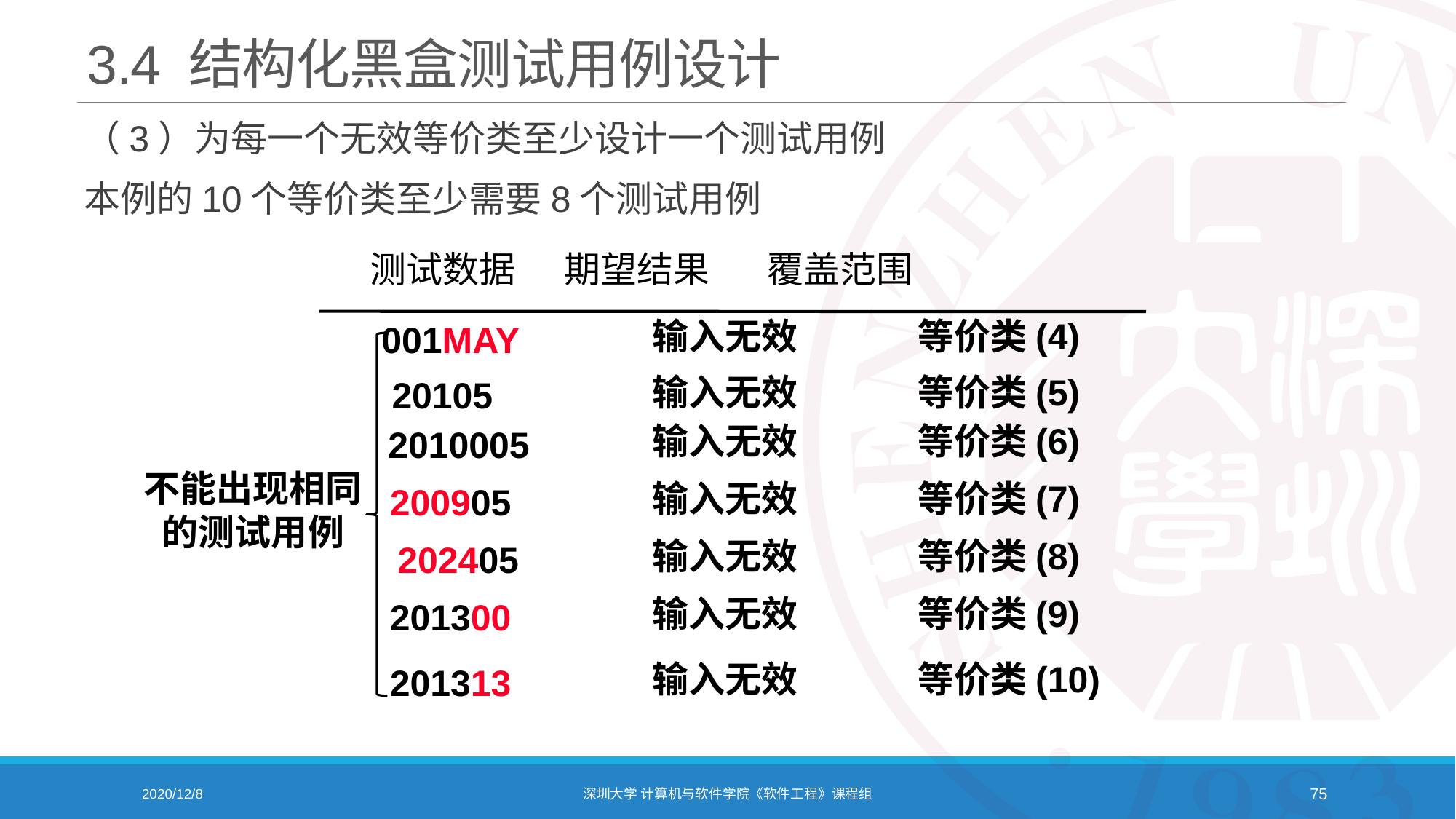

# 3.4 结构化黑盒测试用例设计
（3）为每一个无效等价类至少设计一个测试用例
本例的10个等价类至少需要8个测试用例

   测试数据      期望结果       覆盖范围
输入无效
等价类(4)

001MAY
输入无效
等价类(5)
20105
输入无效
等价类(6)
2010005
输入无效
等价类(7)
200905
输入无效
等价类(8)
202405
输入无效
等价类(9)
201300
输入无效
等价类(10)
201313

不能出现相同的测试用例
2020/12/8
深圳大学 计算机与软件学院《软件工程》课程组
75